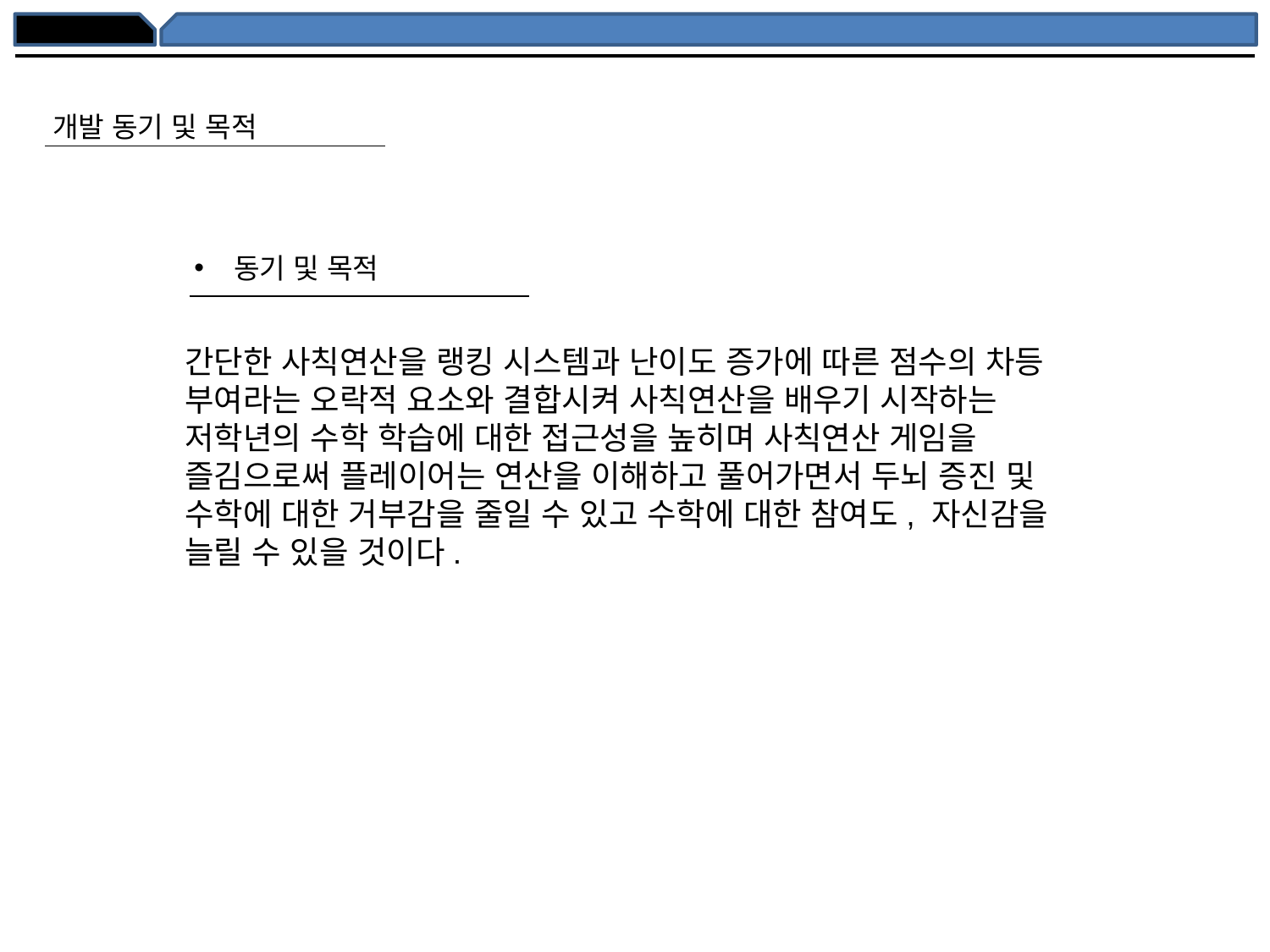

개발 동기 및 목적
동기 및 목적
간단한 사칙연산을 랭킹 시스템과 난이도 증가에 따른 점수의 차등 부여라는 오락적 요소와 결합시켜 사칙연산을 배우기 시작하는 저학년의 수학 학습에 대한 접근성을 높히며 사칙연산 게임을 즐김으로써 플레이어는 연산을 이해하고 풀어가면서 두뇌 증진 및 수학에 대한 거부감을 줄일 수 있고 수학에 대한 참여도, 자신감을 늘릴 수 있을 것이다.